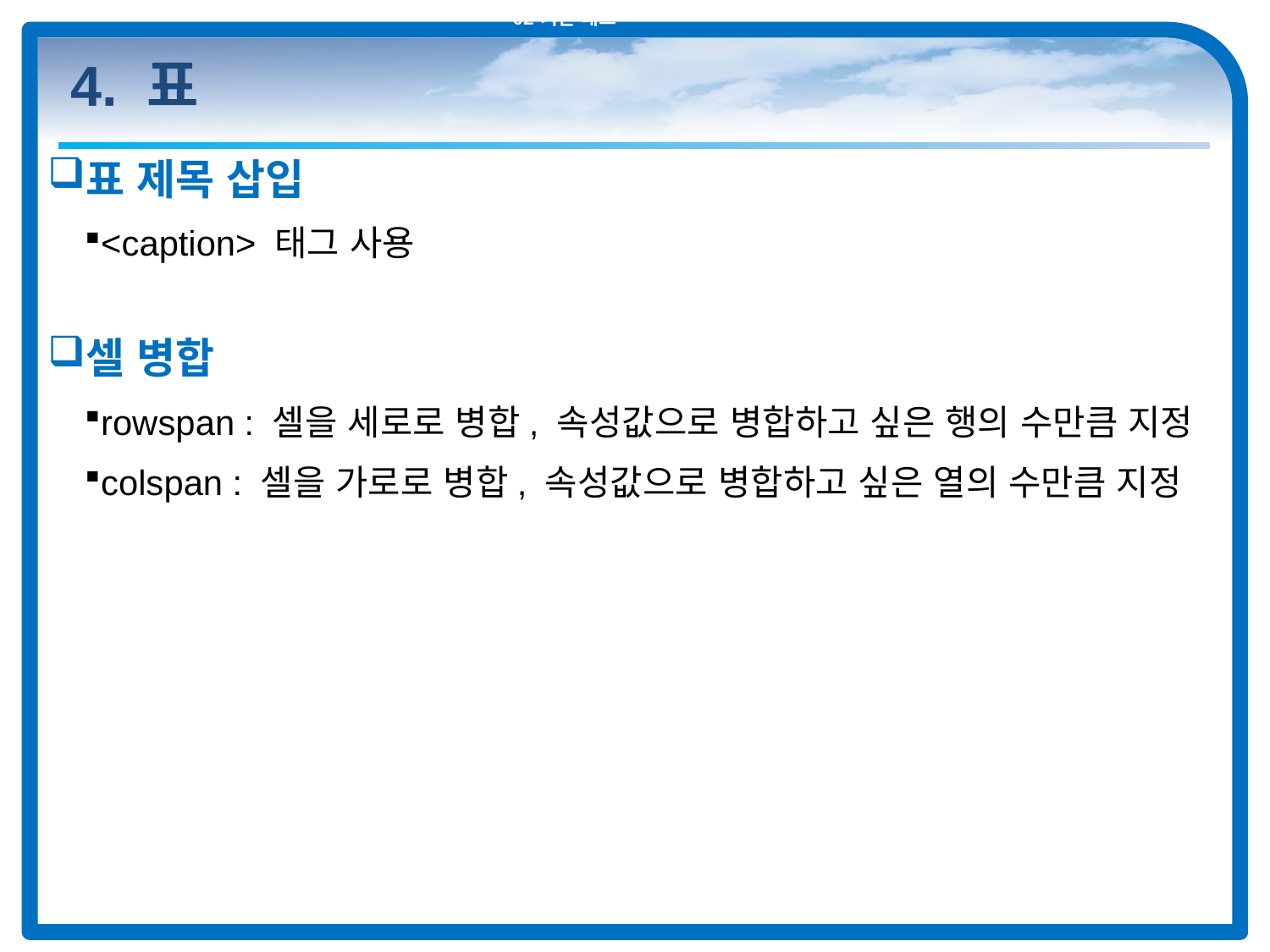

02 기본 태그
# 4. 표
표 제목 삽입
<caption> 태그 사용

셀 병합
rowspan : 셀을 세로로 병합, 속성값으로 병합하고 싶은 행의 수만큼 지정
colspan : 셀을 가로로 병합, 속성값으로 병합하고 싶은 열의 수만큼 지정